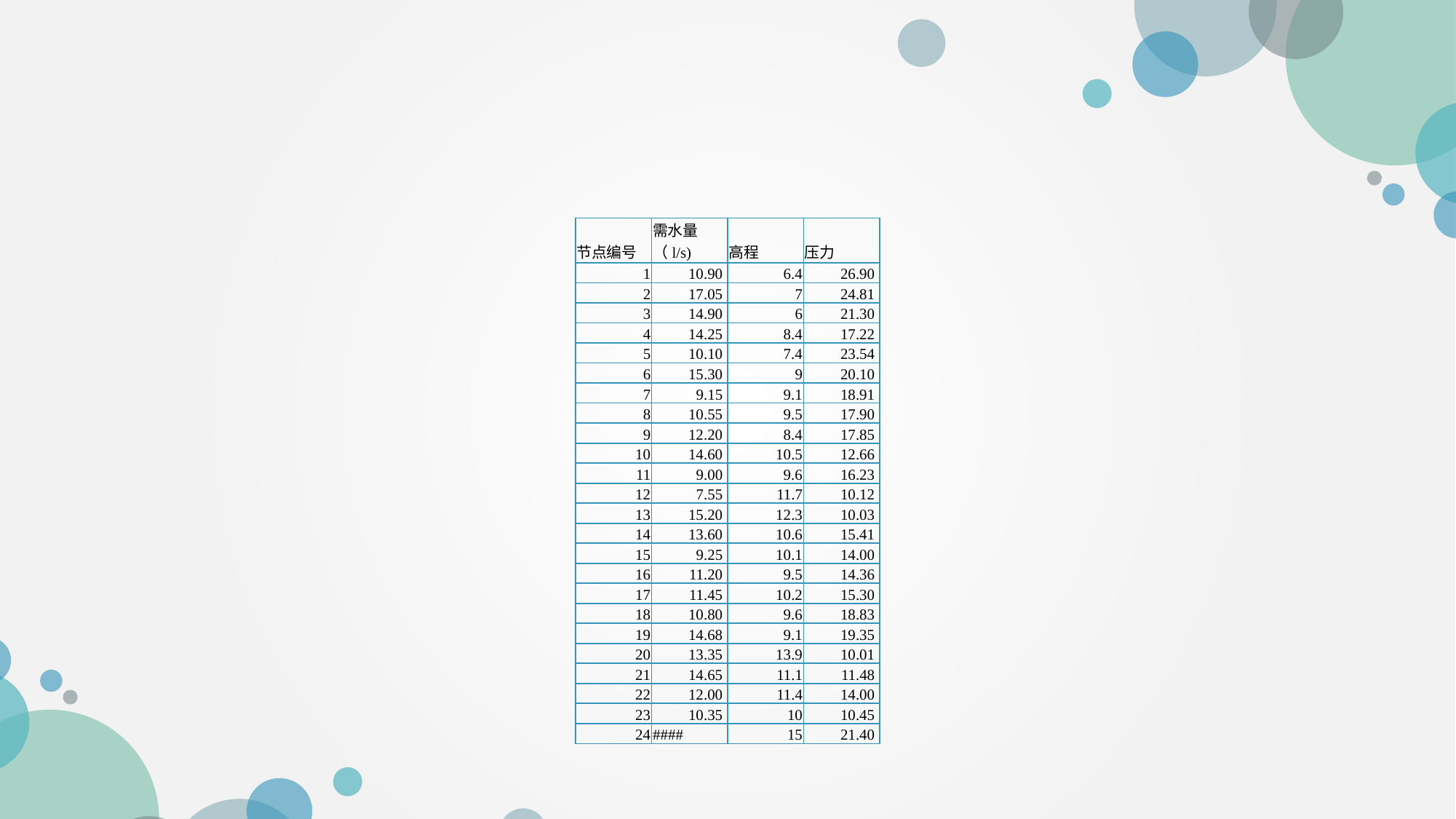

| 节点编号 | 需水量（l/s) | 高程 | 压力 |
| --- | --- | --- | --- |
| 1 | 10.90 | 6.4 | 26.90 |
| 2 | 17.05 | 7 | 24.81 |
| 3 | 14.90 | 6 | 21.30 |
| 4 | 14.25 | 8.4 | 17.22 |
| 5 | 10.10 | 7.4 | 23.54 |
| 6 | 15.30 | 9 | 20.10 |
| 7 | 9.15 | 9.1 | 18.91 |
| 8 | 10.55 | 9.5 | 17.90 |
| 9 | 12.20 | 8.4 | 17.85 |
| 10 | 14.60 | 10.5 | 12.66 |
| 11 | 9.00 | 9.6 | 16.23 |
| 12 | 7.55 | 11.7 | 10.12 |
| 13 | 15.20 | 12.3 | 10.03 |
| 14 | 13.60 | 10.6 | 15.41 |
| 15 | 9.25 | 10.1 | 14.00 |
| 16 | 11.20 | 9.5 | 14.36 |
| 17 | 11.45 | 10.2 | 15.30 |
| 18 | 10.80 | 9.6 | 18.83 |
| 19 | 14.68 | 9.1 | 19.35 |
| 20 | 13.35 | 13.9 | 10.01 |
| 21 | 14.65 | 11.1 | 11.48 |
| 22 | 12.00 | 11.4 | 14.00 |
| 23 | 10.35 | 10 | 10.45 |
| 24 | #### | 15 | 21.40 |